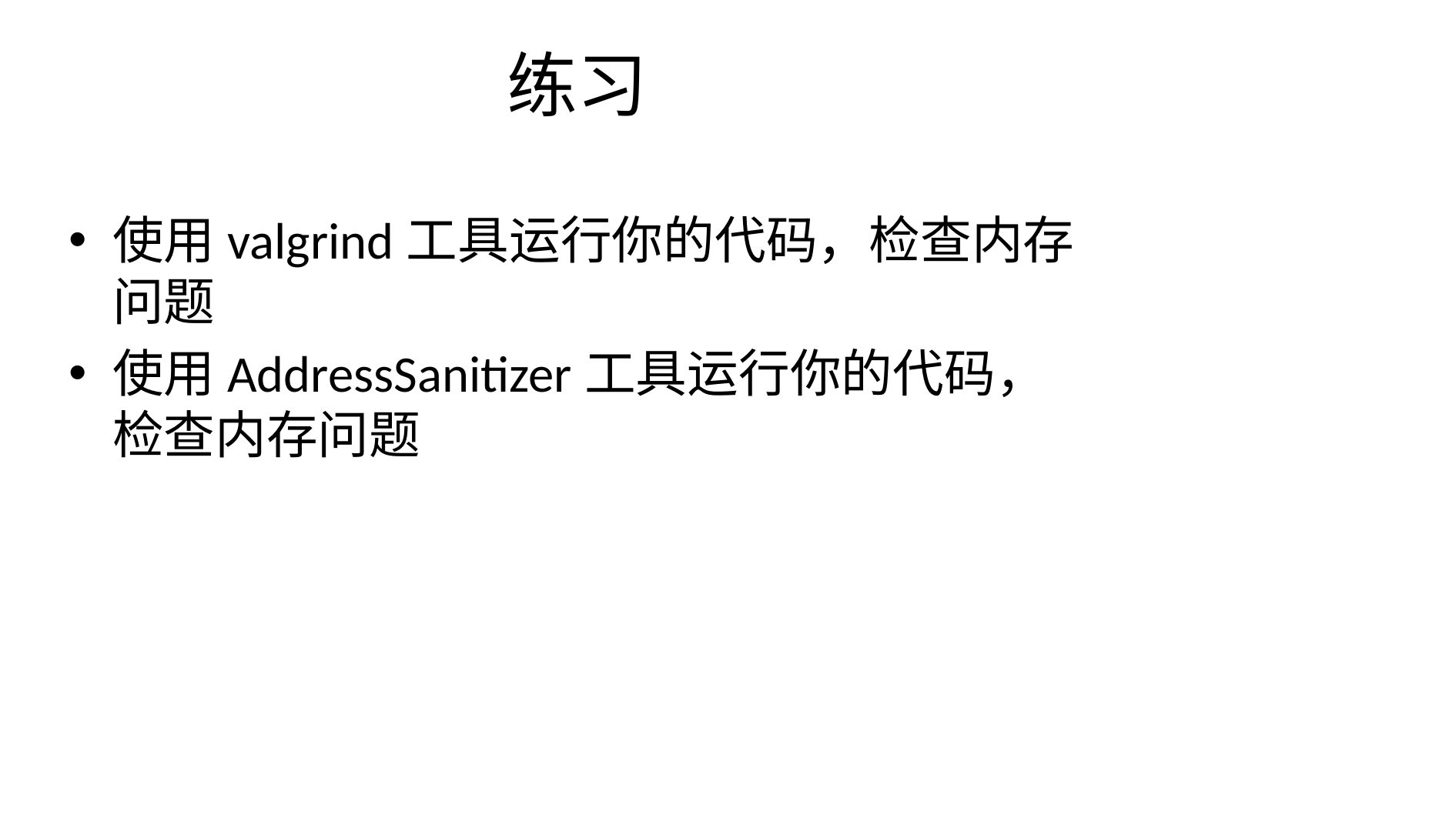

# 练习
使用valgrind工具运行你的代码，检查内存问题
使用AddressSanitizer工具运行你的代码，检查内存问题